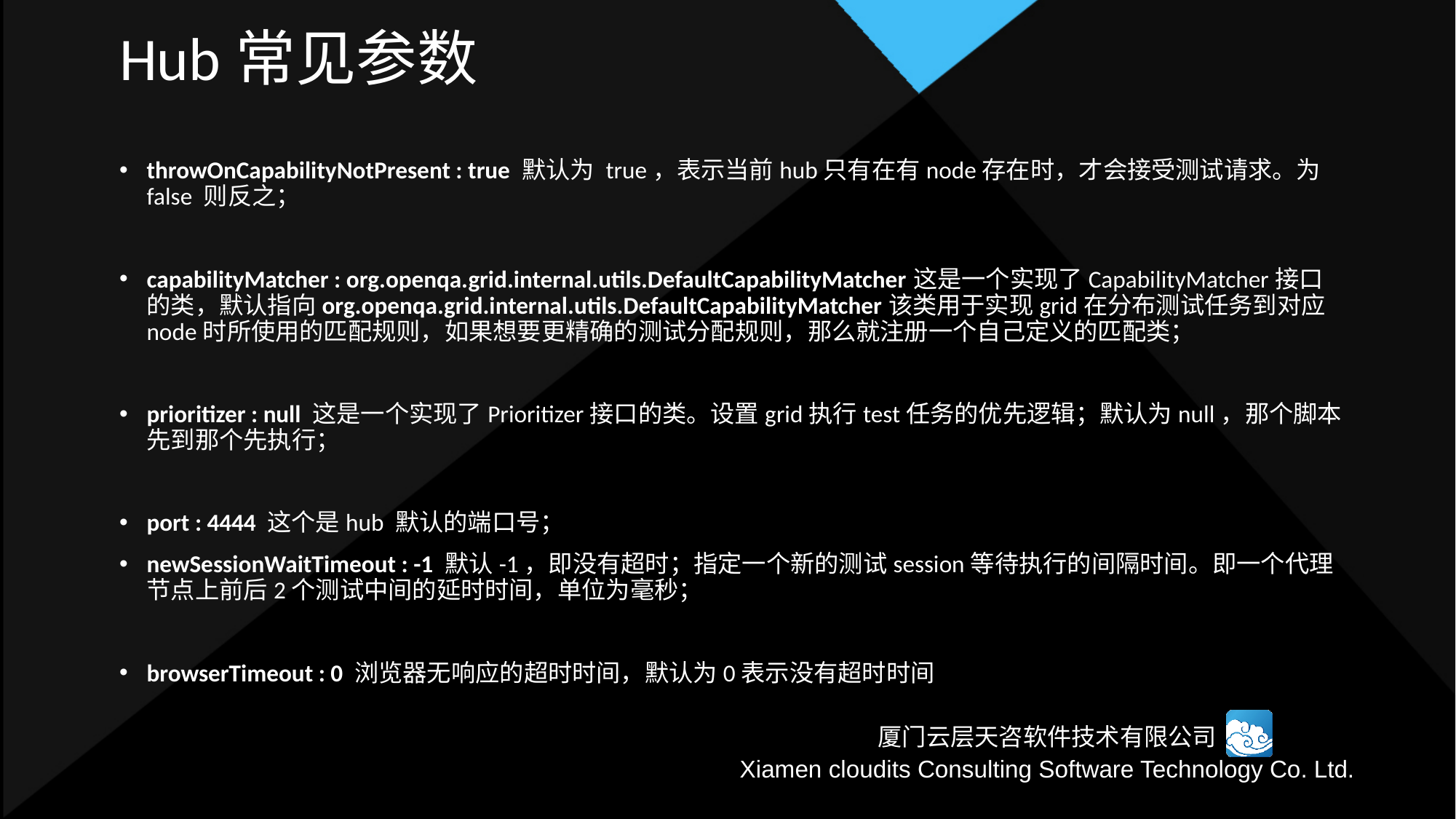

Hub常见参数

throwOnCapabilityNotPresent : true 默认为 true，表示当前hub只有在有node存在时，才会接受测试请求。为false 则反之；

capabilityMatcher : org.openqa.grid.internal.utils.DefaultCapabilityMatcher这是一个实现了CapabilityMatcher接口的类，默认指向org.openqa.grid.internal.utils.DefaultCapabilityMatcher该类用于实现grid在分布测试任务到对应node时所使用的匹配规则，如果想要更精确的测试分配规则，那么就注册一个自己定义的匹配类；

prioritizer : null 这是一个实现了Prioritizer接口的类。设置grid执行test任务的优先逻辑；默认为null，那个脚本先到那个先执行；

port : 4444 这个是hub 默认的端口号；
newSessionWaitTimeout : -1 默认-1，即没有超时；指定一个新的测试session等待执行的间隔时间。即一个代理节点上前后2个测试中间的延时时间，单位为毫秒；

browserTimeout : 0 浏览器无响应的超时时间，默认为0表示没有超时时间